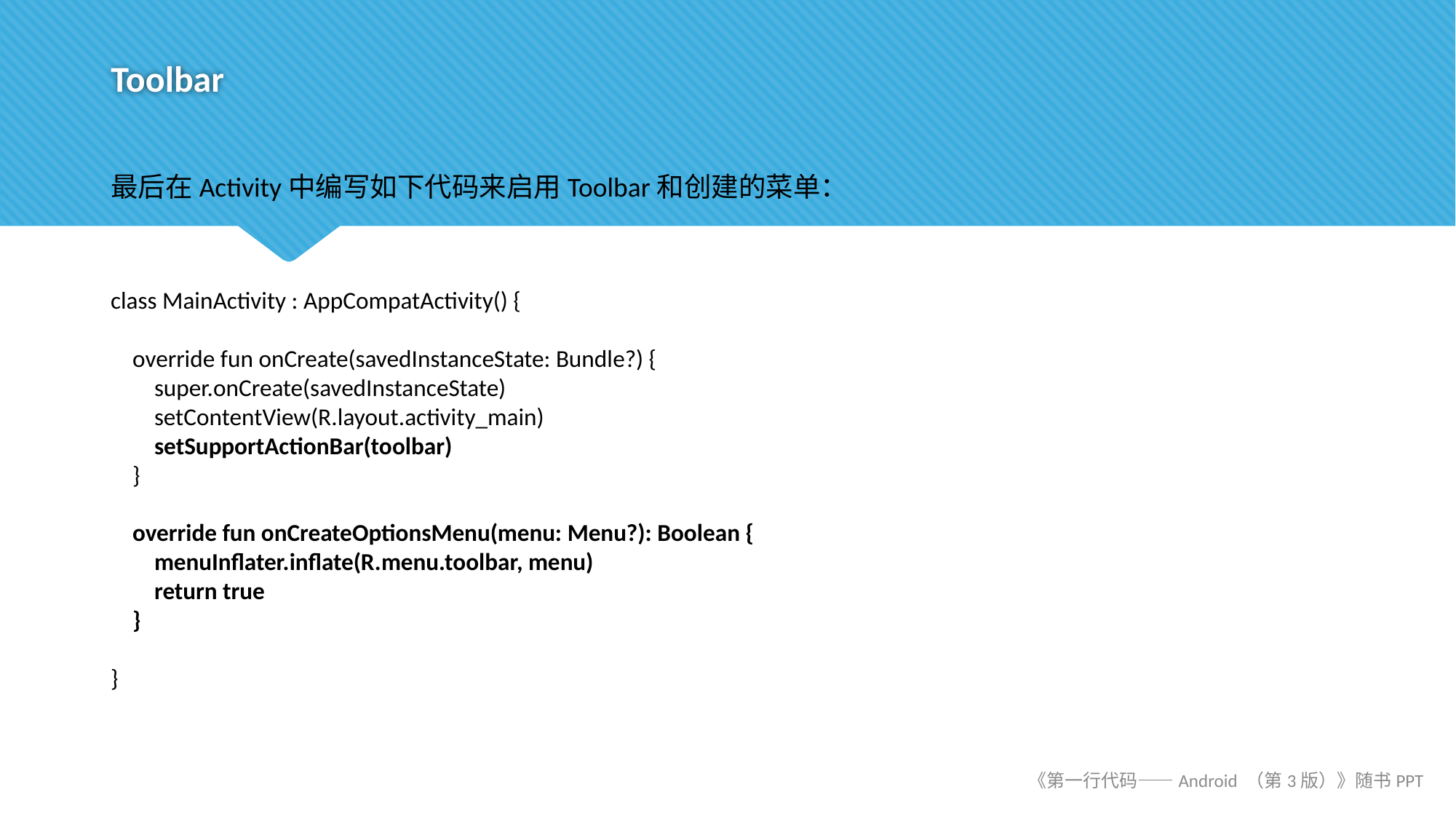

# Toolbar
最后在Activity中编写如下代码来启用Toolbar和创建的菜单：
class MainActivity : AppCompatActivity() {

    override fun onCreate(savedInstanceState: Bundle?) {
        super.onCreate(savedInstanceState)
        setContentView(R.layout.activity_main)
        setSupportActionBar(toolbar)
    }

    override fun onCreateOptionsMenu(menu: Menu?): Boolean {
        menuInflater.inflate(R.menu.toolbar, menu)
        return true
    }

}